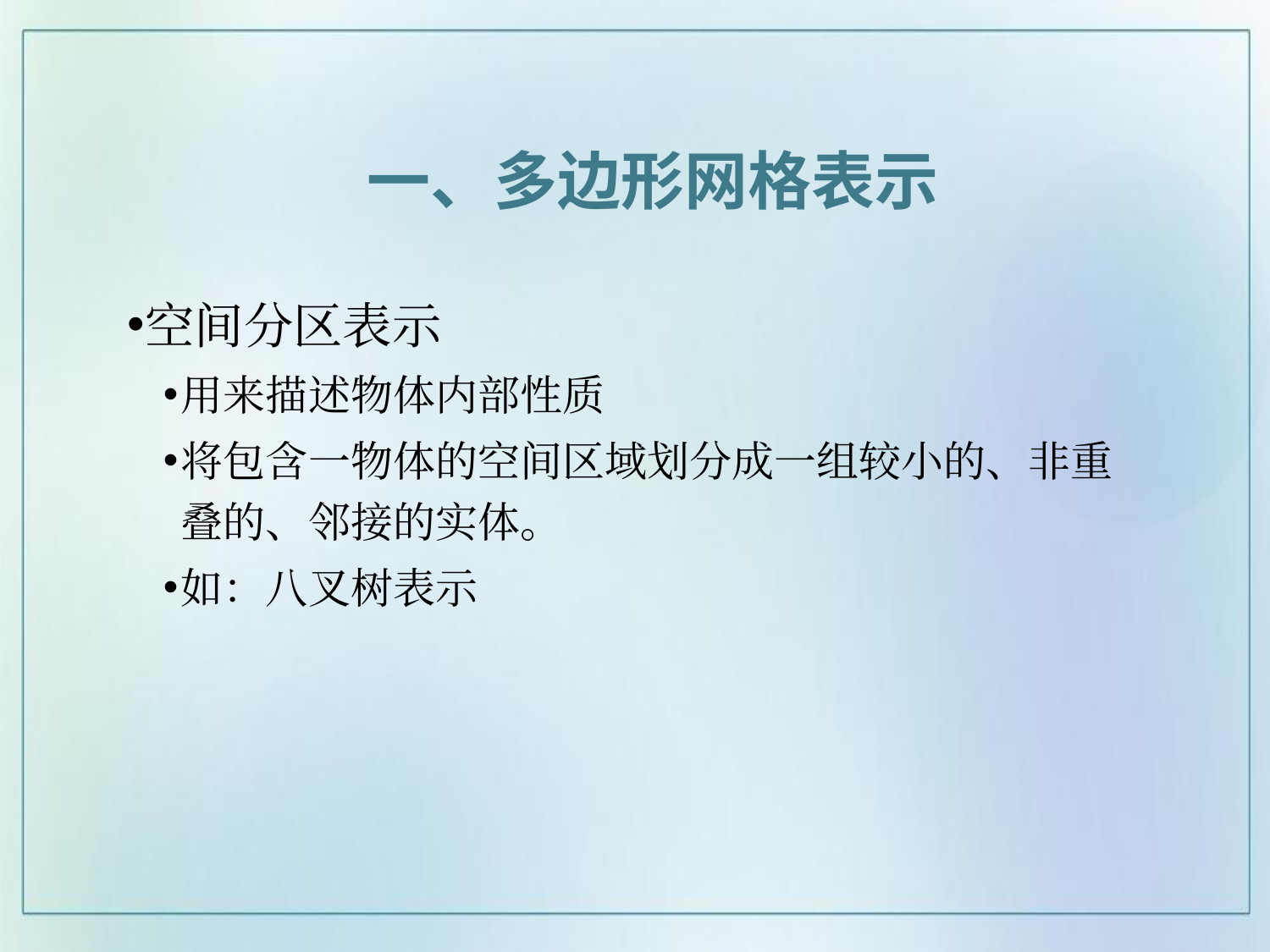

一、多边形网格表示
空间分区表示
用来描述物体内部性质
将包含一物体的空间区域划分成一组较小的、非重叠的、邻接的实体。
如：八叉树表示